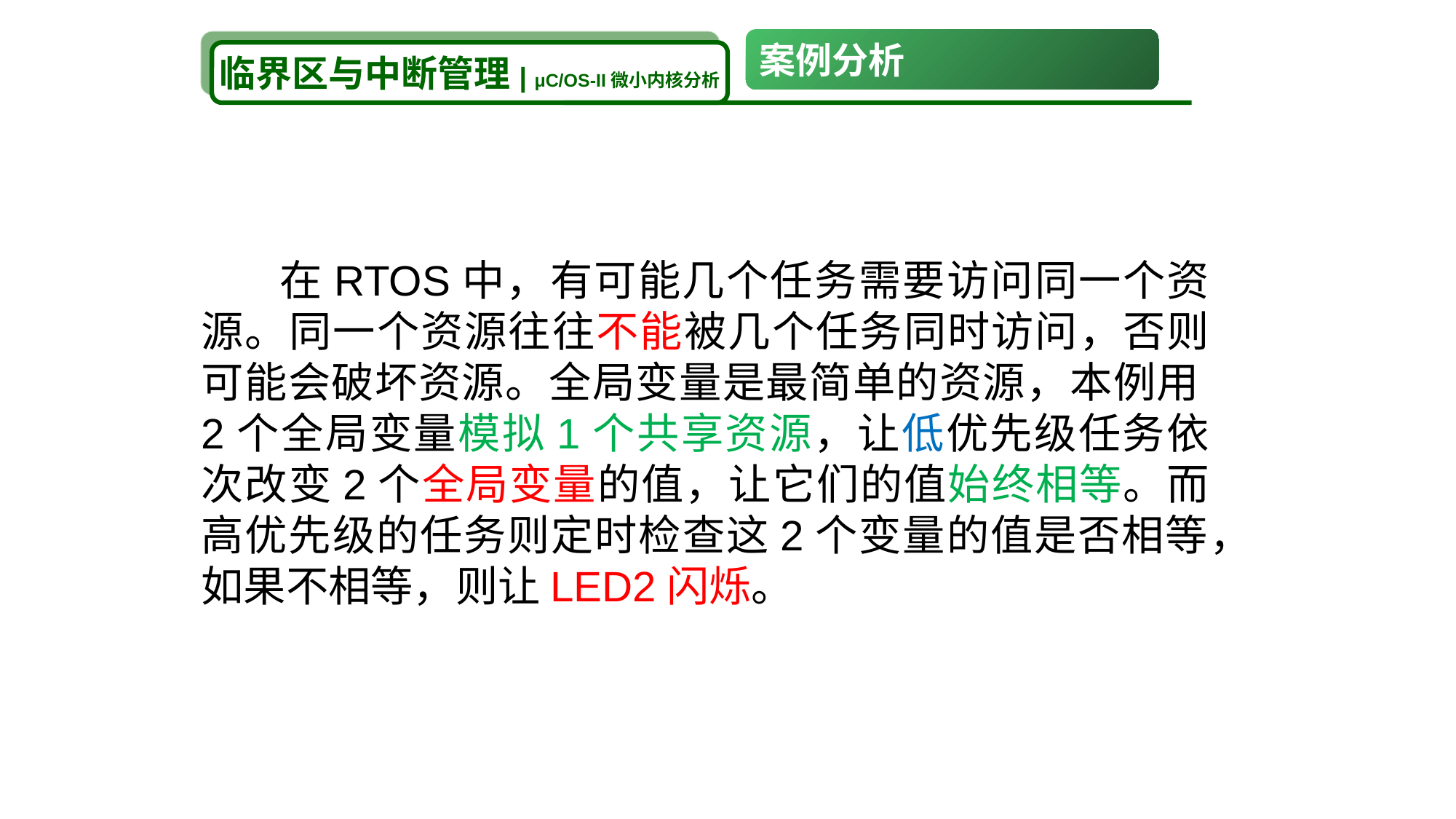

案例分析
临界区与中断管理| μC/OS-II微小内核分析

      在RTOS中，有可能几个任务需要访问同一个资源。同一个资源往往不能被几个任务同时访问，否则可能会破坏资源。全局变量是最简单的资源，本例用2个全局变量模拟1个共享资源，让低优先级任务依次改变2个全局变量的值，让它们的值始终相等。而高优先级的任务则定时检查这2个变量的值是否相等，如果不相等，则让LED2闪烁。